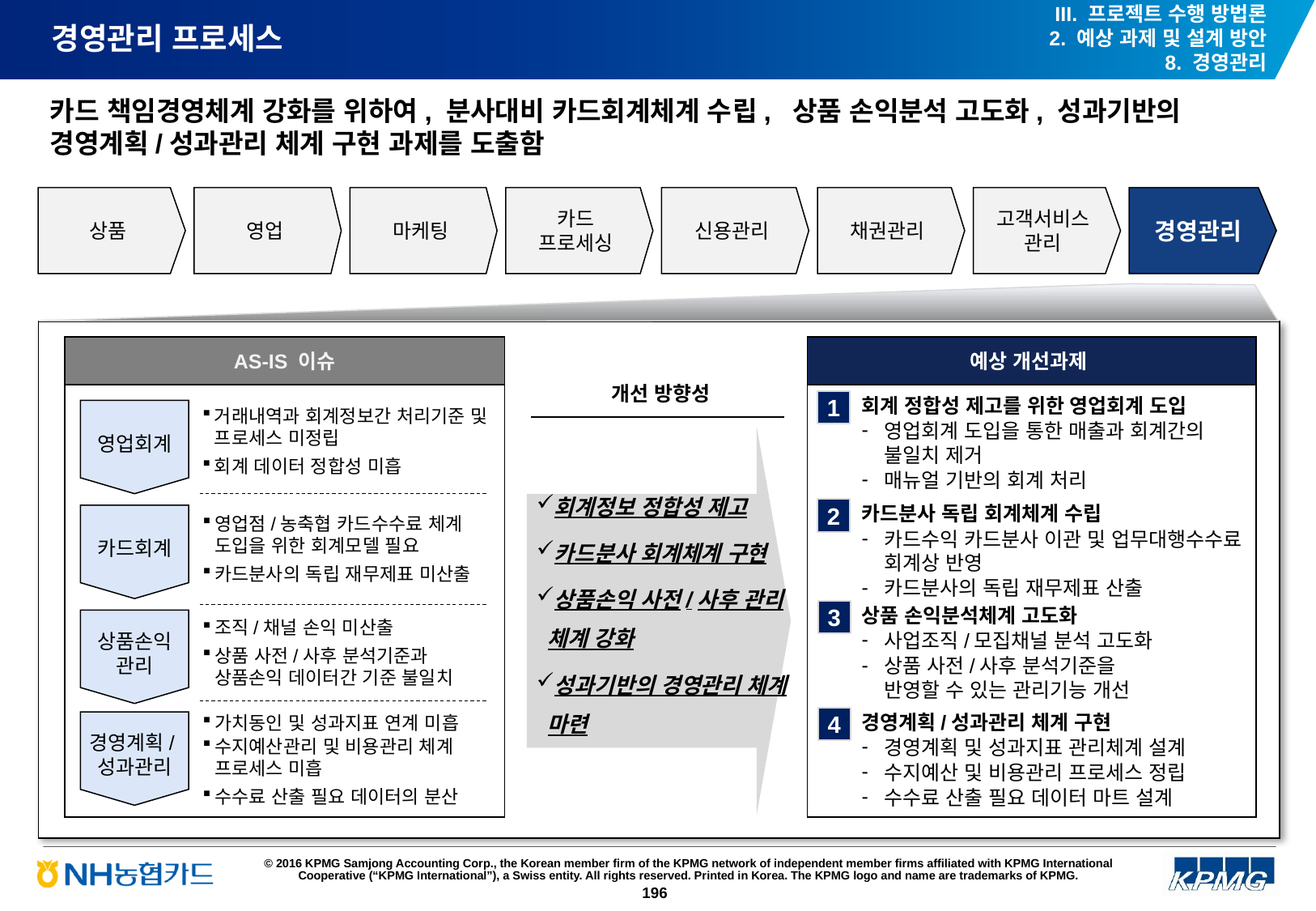

III. 프로젝트 수행 방법론
2. 예상 과제 및 설계 방안
8. 경영관리
# 경영관리 프로세스
카드 책임경영체계 강화를 위하여, 분사대비 카드회계체계 수립,  상품 손익분석 고도화, 성과기반의 경영계획/성과관리 체계 구현 과제를 도출함
상품
영업
마케팅
카드
프로세싱
신용관리
채권관리
고객서비스 관리
경영관리

예상 개선과제
AS-IS 이슈
개선 방향성

회계 정합성 제고를 위한 영업회계 도입
영업회계 도입을 통한 매출과 회계간의 불일치 제거
매뉴얼 기반의 회계 처리
1
영업회계
거래내역과 회계정보간 처리기준 및 프로세스 미정립
회계 데이터 정합성 미흡

회계정보 정합성 제고
카드분사 회계체계 구현
상품손익 사전/사후 관리
체계 강화
성과기반의 경영관리 체계 마련
카드분사 독립 회계체계 수립
카드수익 카드분사 이관 및 업무대행수수료 회계상 반영
카드분사의 독립 재무제표 산출
카드회계
2
영업점/농축협 카드수수료 체계 도입을 위한 회계모델 필요
카드분사의 독립 재무제표 미산출
상품 손익분석체계 고도화
사업조직/모집채널 분석 고도화
상품 사전/사후 분석기준을
반영할 수 있는 관리기능 개선
3
상품손익
관리
조직/채널 손익 미산출
상품 사전/사후 분석기준과 상품손익 데이터간 기준 불일치
경영계획/성과관리
경영계획/성과관리 체계 구현
경영계획 및 성과지표 관리체계 설계
수지예산 및 비용관리 프로세스 정립
수수료 산출 필요 데이터 마트 설계
가치동인 및 성과지표 연계 미흡
수지예산관리 및 비용관리 체계 프로세스 미흡
수수료 산출 필요 데이터의 분산
4